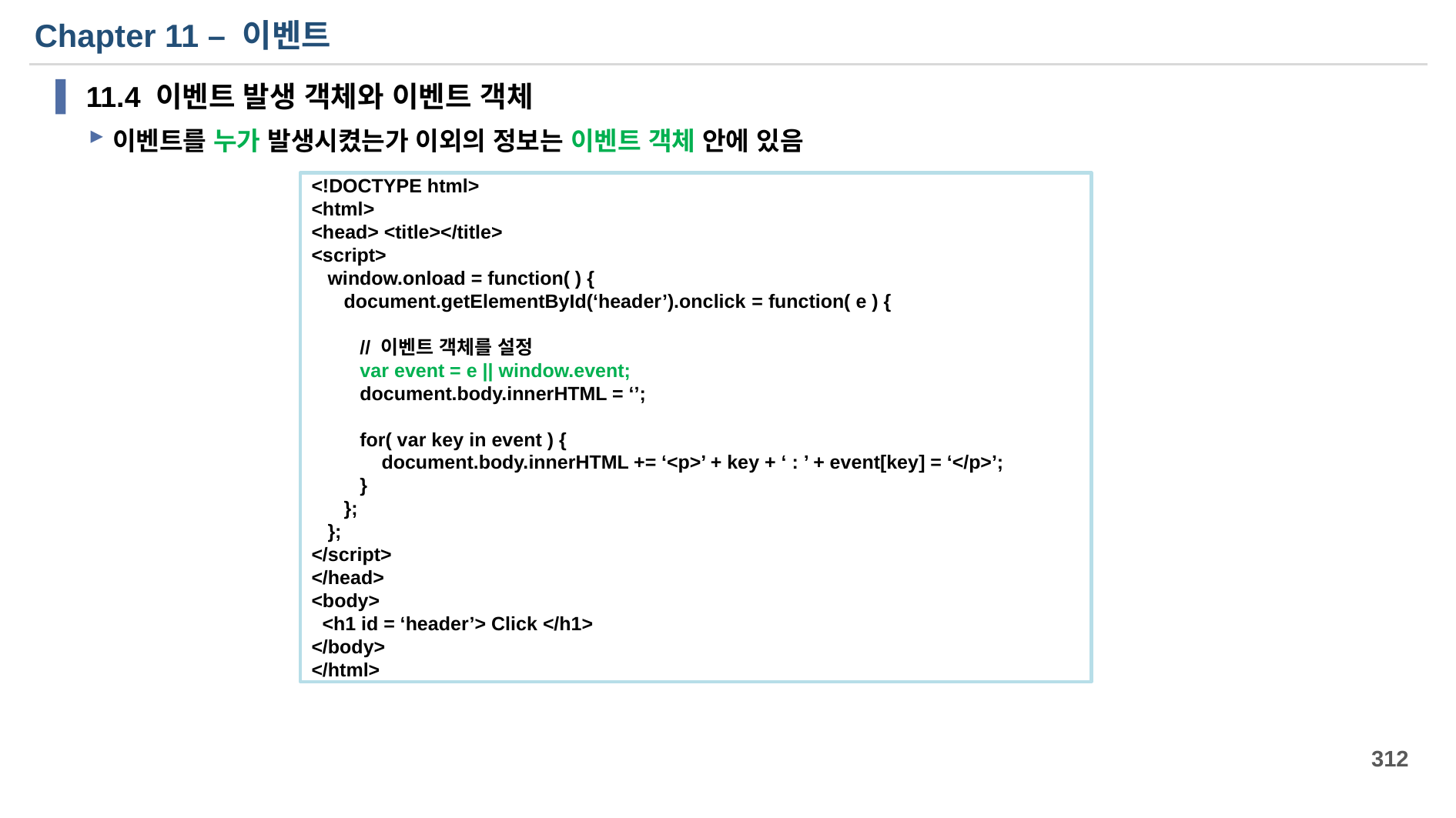

# Chapter 11 – 이벤트
11.4 이벤트 발생 객체와 이벤트 객체
이벤트를 누가 발생시켰는가 이외의 정보는 이벤트 객체 안에 있음
<!DOCTYPE html>
<html>
<head> <title></title>
<script>
   window.onload = function( ) {
      document.getElementById(‘header’).onclick = function( e ) {

         // 이벤트 객체를 설정
         var event = e || window.event;
         document.body.innerHTML = ‘’;

         for( var key in event ) {
             document.body.innerHTML += ‘<p>’ + key + ‘ : ’ + event[key] = ‘</p>’;
         }
      };
   };
</script>
</head>
<body>
  <h1 id = ‘header’> Click </h1>
</body>
</html>
312